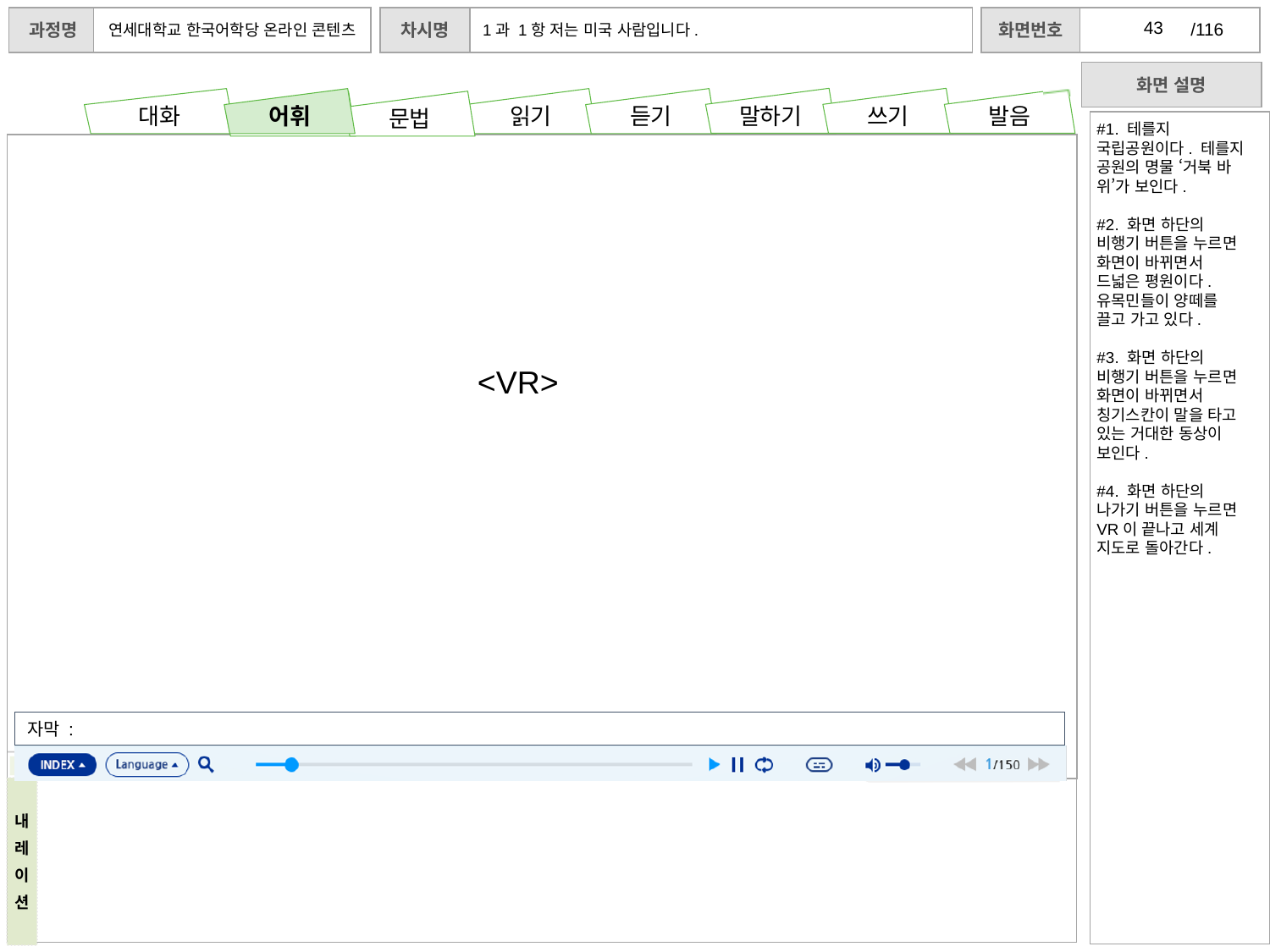

43
어휘
#1. 테를지 국립공원이다. 테를지 공원의 명물 ‘거북 바위’가 보인다.

#2. 화면 하단의 비행기 버튼을 누르면 화면이 바뀌면서 드넓은 평원이다. 유목민들이 양떼를 끌고 가고 있다.

#3. 화면 하단의 비행기 버튼을 누르면 화면이 바뀌면서 칭기스칸이 말을 타고 있는 거대한 동상이 보인다.

#4. 화면 하단의 나가기 버튼을 누르면 VR이 끝나고 세계 지도로 돌아간다.
<VR>